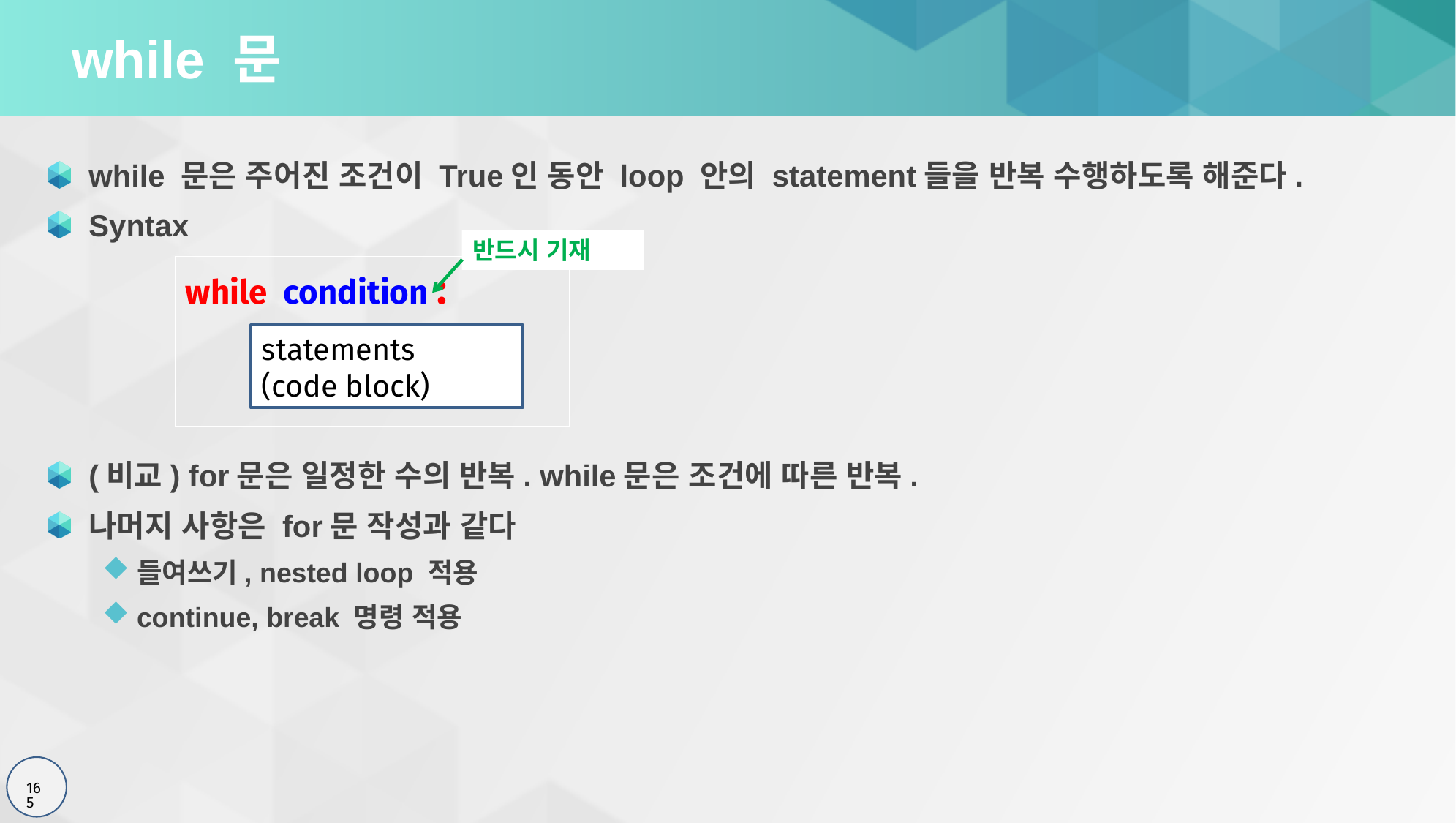

# while 문
while 문은 주어진 조건이 True인 동안 loop 안의 statement들을 반복 수행하도록 해준다.
Syntax

(비교) for문은 일정한 수의 반복. while문은 조건에 따른 반복.
나머지 사항은 for문 작성과 같다
들여쓰기, nested loop 적용
continue, break 명령 적용

반드시 기재
while  condition :

statements
(code block)